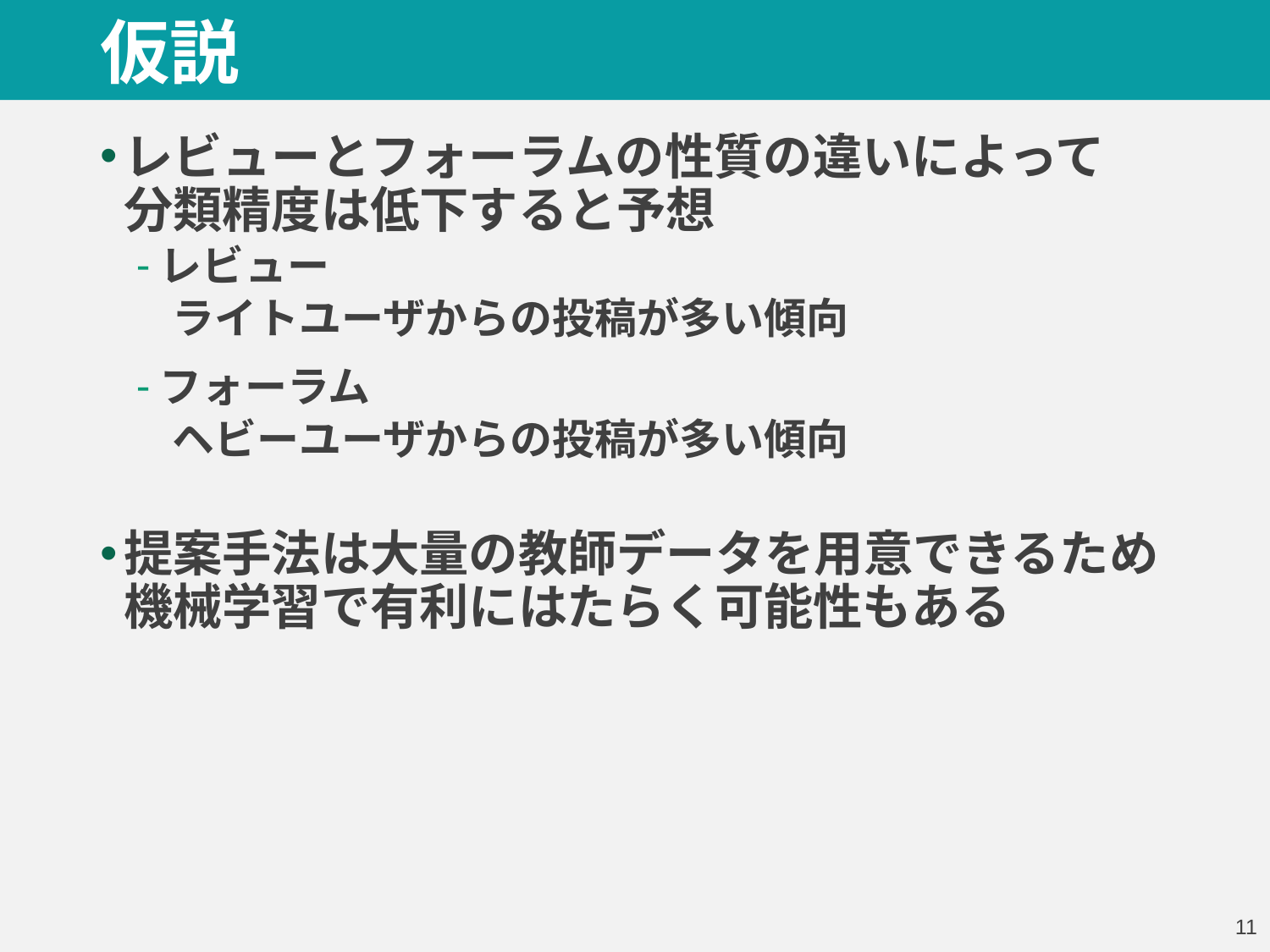

# 仮説
レビューとフォーラムの性質の違いによって
分類精度は低下すると予想
レビュー
ライトユーザからの投稿が多い傾向

フォーラム
ヘビーユーザからの投稿が多い傾向

提案手法は大量の教師データを用意できるため
機械学習で有利にはたらく可能性もある
11